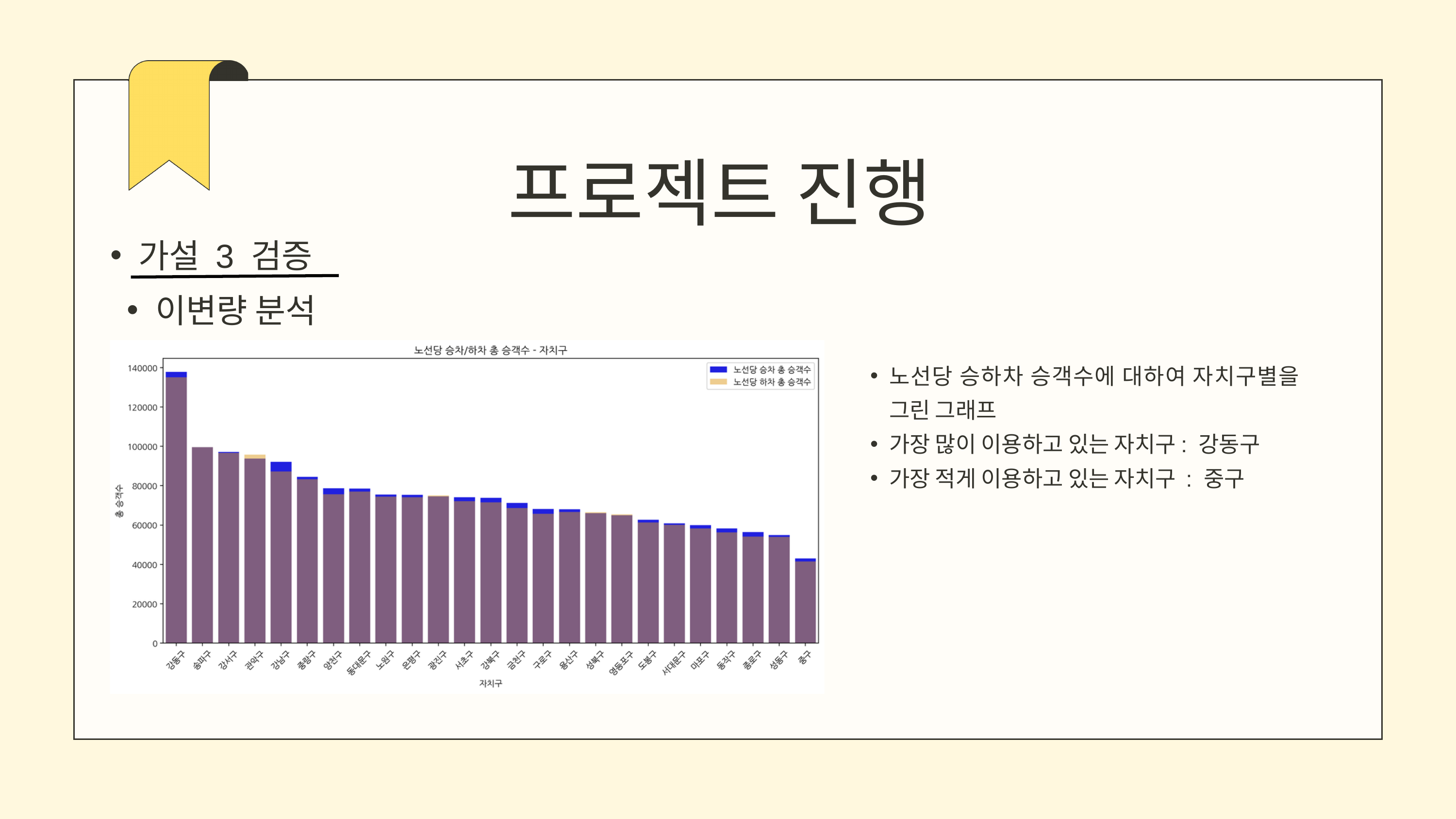

프로젝트 진행
가설 3 검증

이변량 분석

노선당 승하차 승객수에 대하여 자치구별을 그린 그래프
가장 많이 이용하고 있는 자치구: 강동구
가장 적게 이용하고 있는 자치구 : 중구